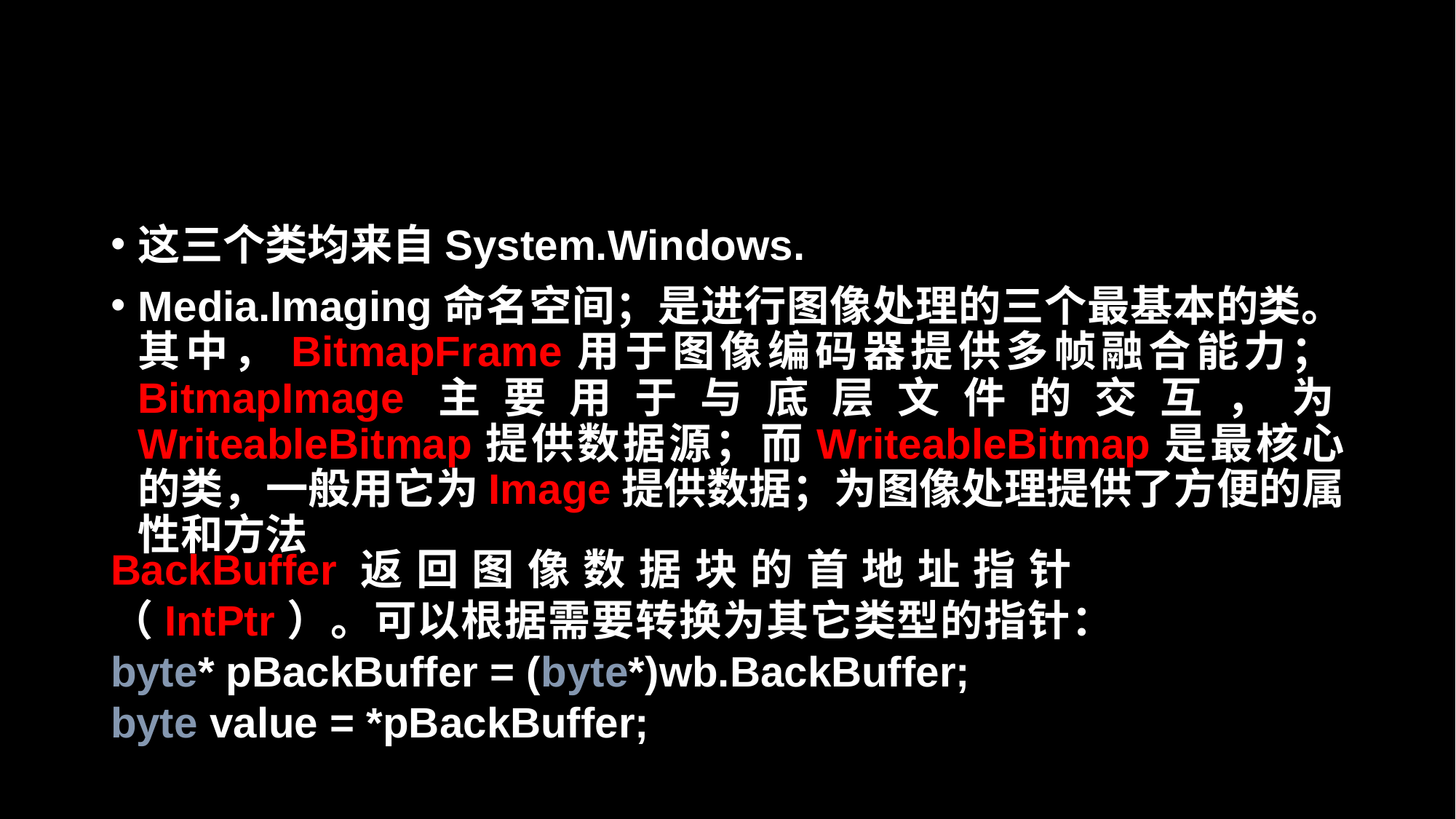

#
这三个类均来自System.Windows.
Media.Imaging命名空间；是进行图像处理的三个最基本的类。其中，BitmapFrame用于图像编码器提供多帧融合能力；BitmapImage主要用于与底层文件的交互，为WriteableBitmap提供数据源；而WriteableBitmap是最核心的类，一般用它为Image提供数据；为图像处理提供了方便的属性和方法
BackBuffer返回图像数据块的首地址指针（IntPtr）。可以根据需要转换为其它类型的指针：
byte* pBackBuffer = (byte*)wb.BackBuffer;
byte value = *pBackBuffer;